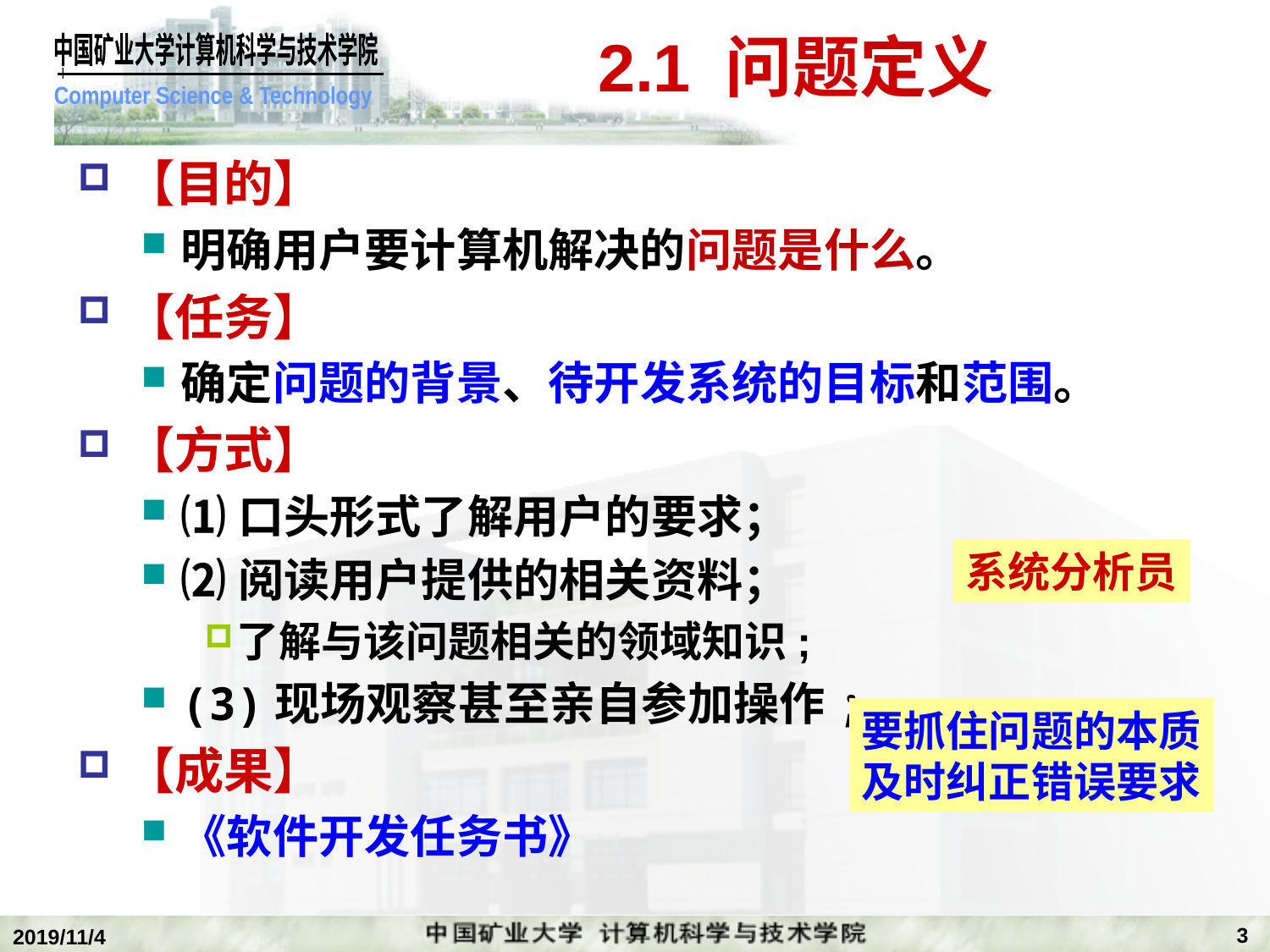

# 2.1 问题定义
【目的】
明确用户要计算机解决的问题是什么。
【任务】
确定问题的背景、待开发系统的目标和范围。
【方式】
⑴口头形式了解用户的要求；
⑵阅读用户提供的相关资料；
了解与该问题相关的领域知识;
(3)现场观察甚至亲自参加操作;
【成果】
《软件开发任务书》
系统分析员
要抓住问题的本质
及时纠正错误要求
3
2019/11/4